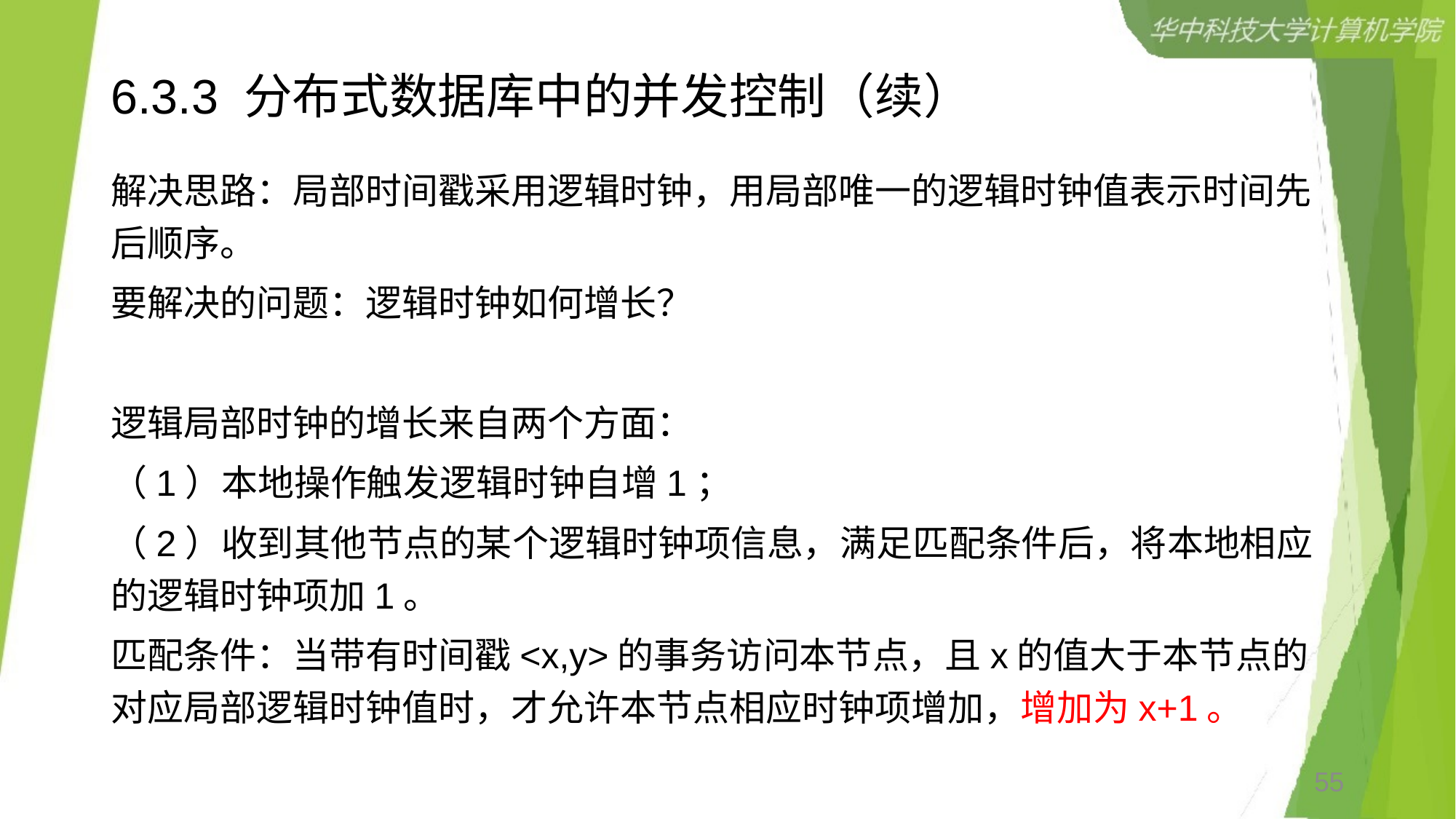

# 6.3.3 分布式数据库中的并发控制（续）
解决思路：局部时间戳采用逻辑时钟，用局部唯一的逻辑时钟值表示时间先后顺序。
要解决的问题：逻辑时钟如何增长？

逻辑局部时钟的增长来自两个方面：
（1）本地操作触发逻辑时钟自增1；
（2）收到其他节点的某个逻辑时钟项信息，满足匹配条件后，将本地相应的逻辑时钟项加1。
匹配条件：当带有时间戳<x,y>的事务访问本节点，且x的值大于本节点的对应局部逻辑时钟值时，才允许本节点相应时钟项增加，增加为x+1。
55